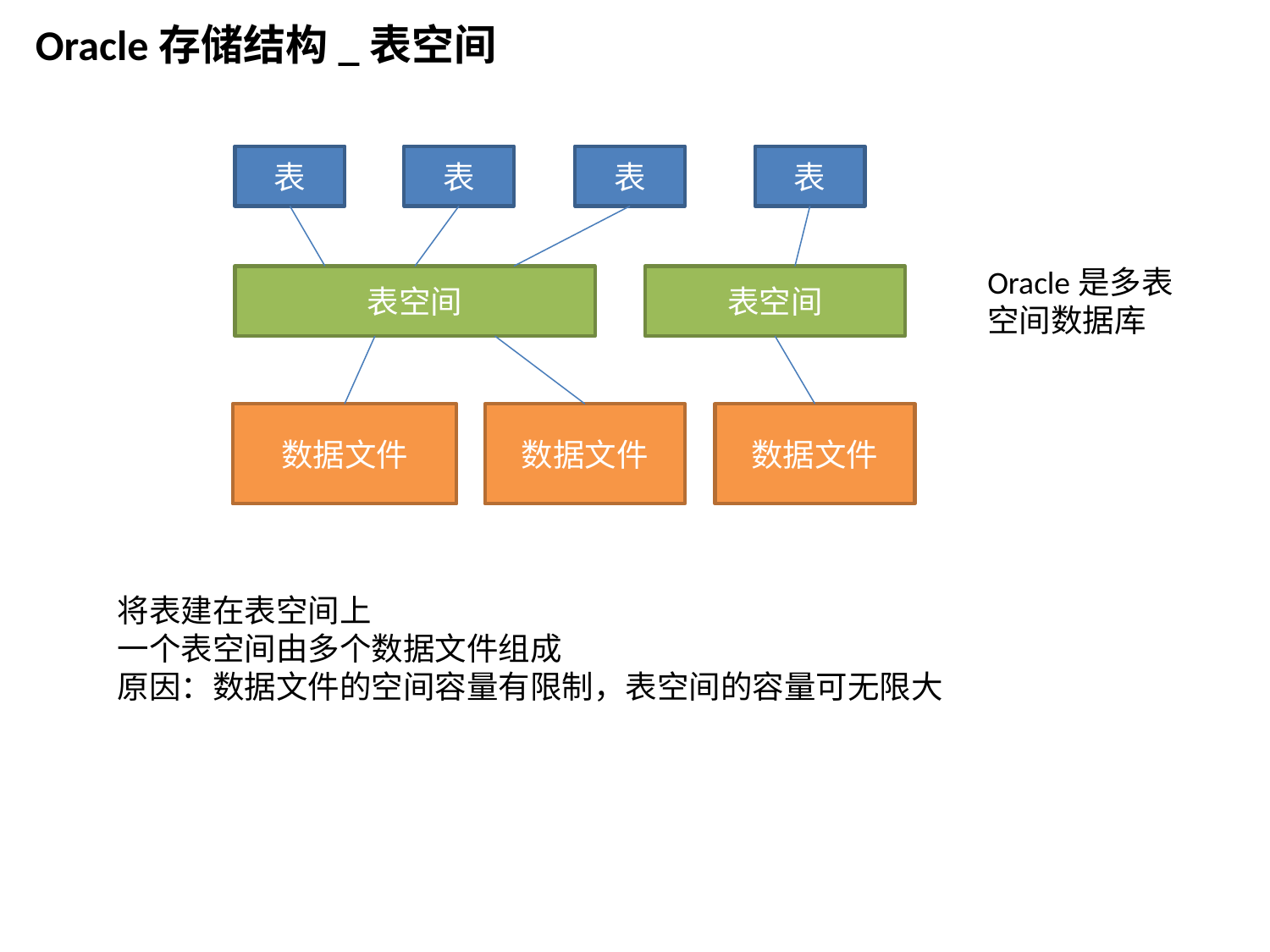

Oracle存储结构_表空间
表
表
表
表
Oracle是多表空间数据库
表空间
表空间
数据文件
数据文件
数据文件
将表建在表空间上
一个表空间由多个数据文件组成
原因：数据文件的空间容量有限制，表空间的容量可无限大